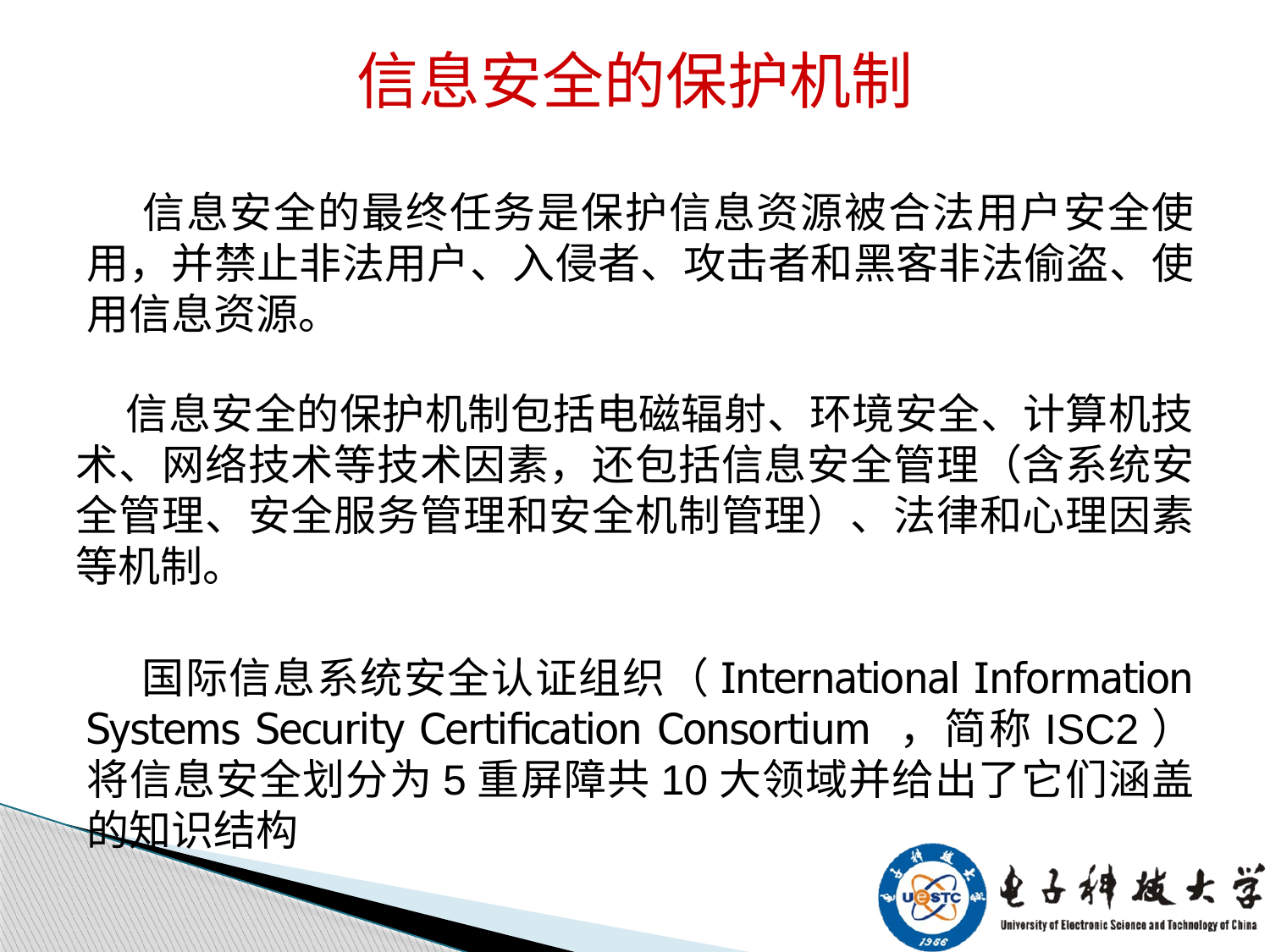

信息安全的保护机制
    信息安全的最终任务是保护信息资源被合法用户安全使用，并禁止非法用户、入侵者、攻击者和黑客非法偷盗、使用信息资源。
    信息安全的保护机制包括电磁辐射、环境安全、计算机技术、网络技术等技术因素，还包括信息安全管理（含系统安全管理、安全服务管理和安全机制管理）、法律和心理因素等机制。
    国际信息系统安全认证组织（International Information Systems Security Certification Consortium ，简称ISC2）将信息安全划分为5重屏障共10大领域并给出了它们涵盖的知识结构